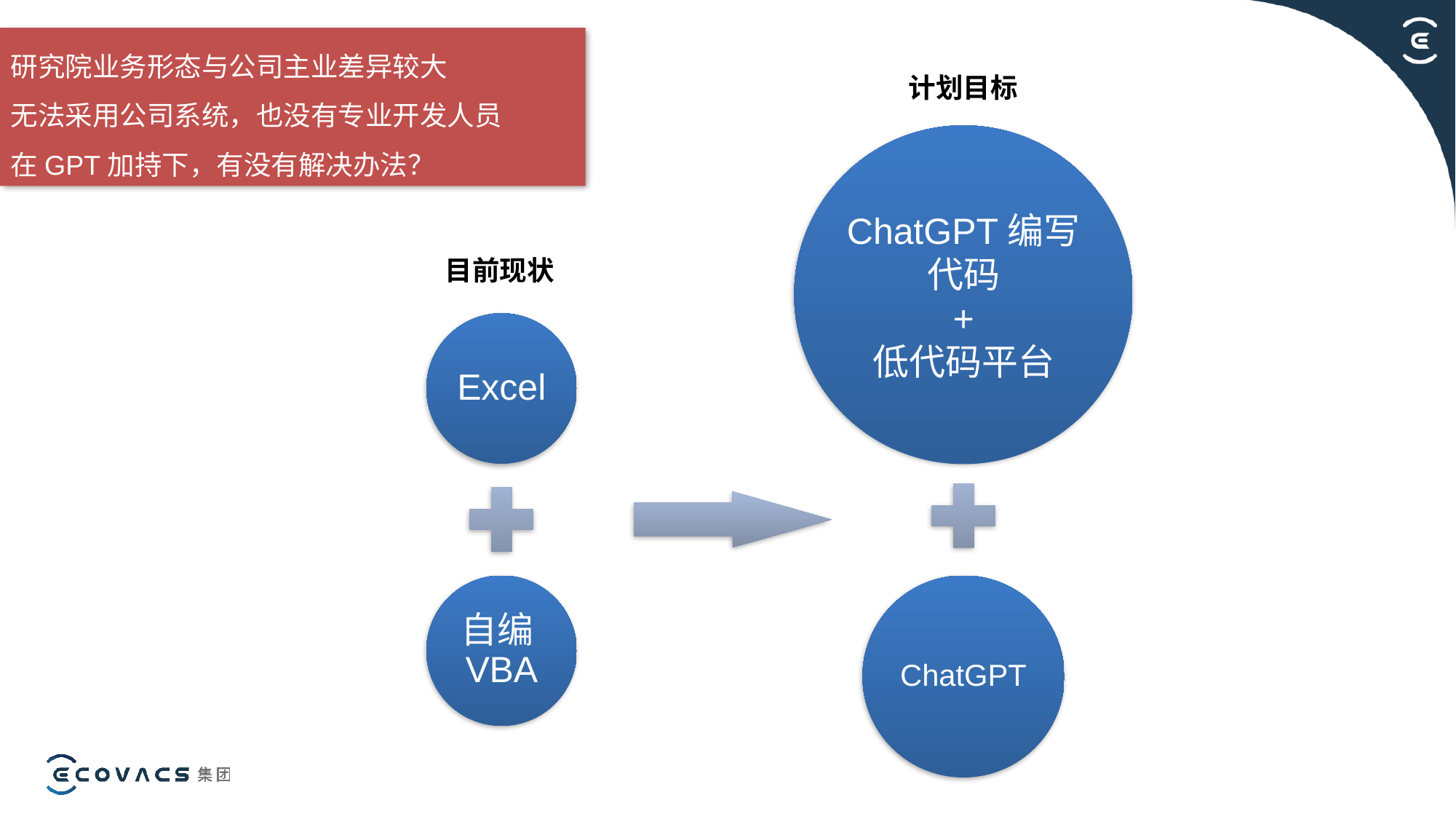

研究院业务形态与公司主业差异较大
无法采用公司系统，也没有专业开发人员
在GPT加持下，有没有解决办法？
计划目标
ChatGPT编写代码
+
低代码平台
Excel+自编VBA
目前现状
Excel

自编VBA
ChatGPT